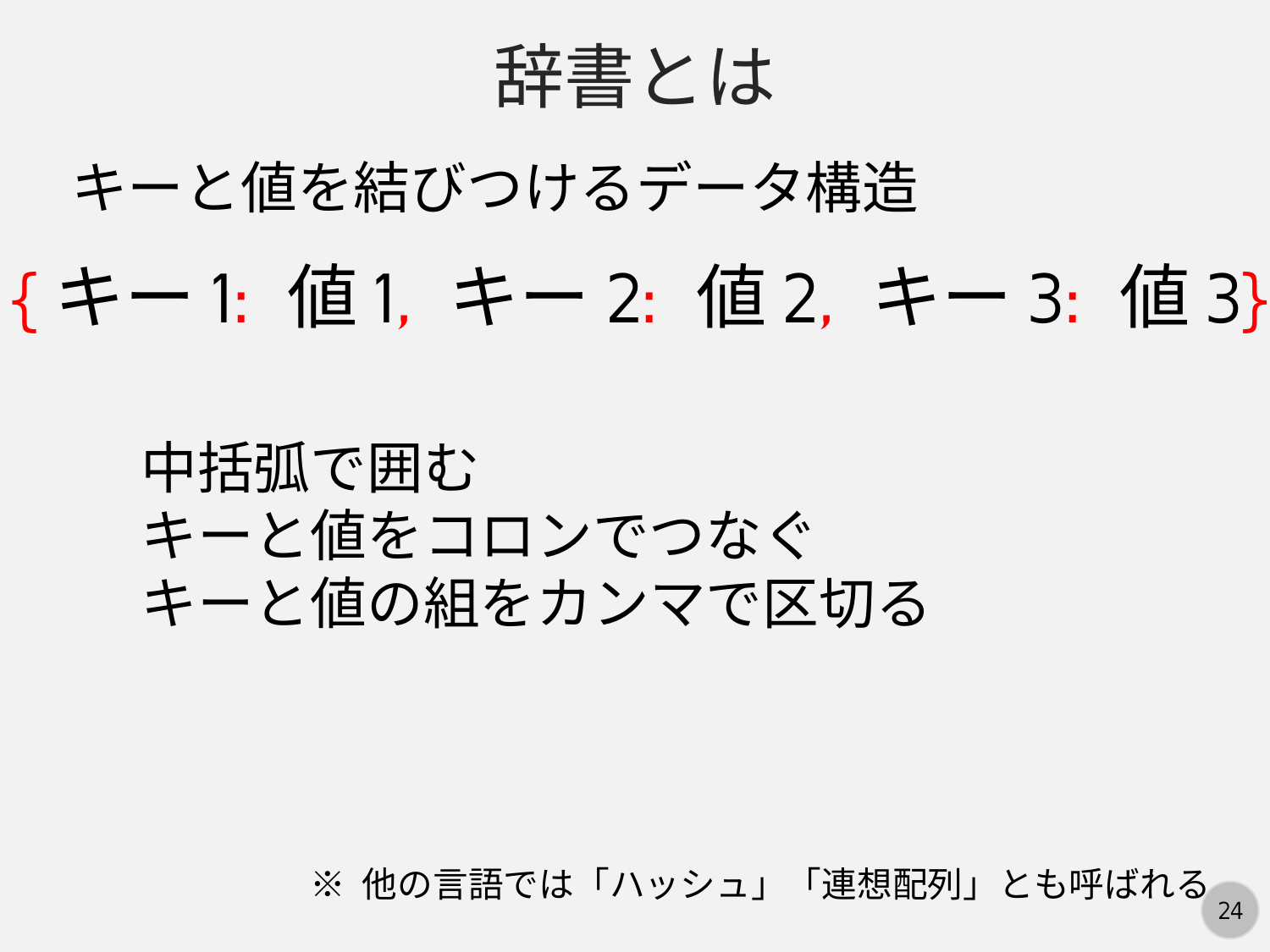

辞書とは
キーと値を結びつけるデータ構造
{キー1: 値1, キー2: 値2, キー3: 値3}
中括弧で囲む
キーと値をコロンでつなぐ
キーと値の組をカンマで区切る
※ 他の言語では「ハッシュ」「連想配列」とも呼ばれる